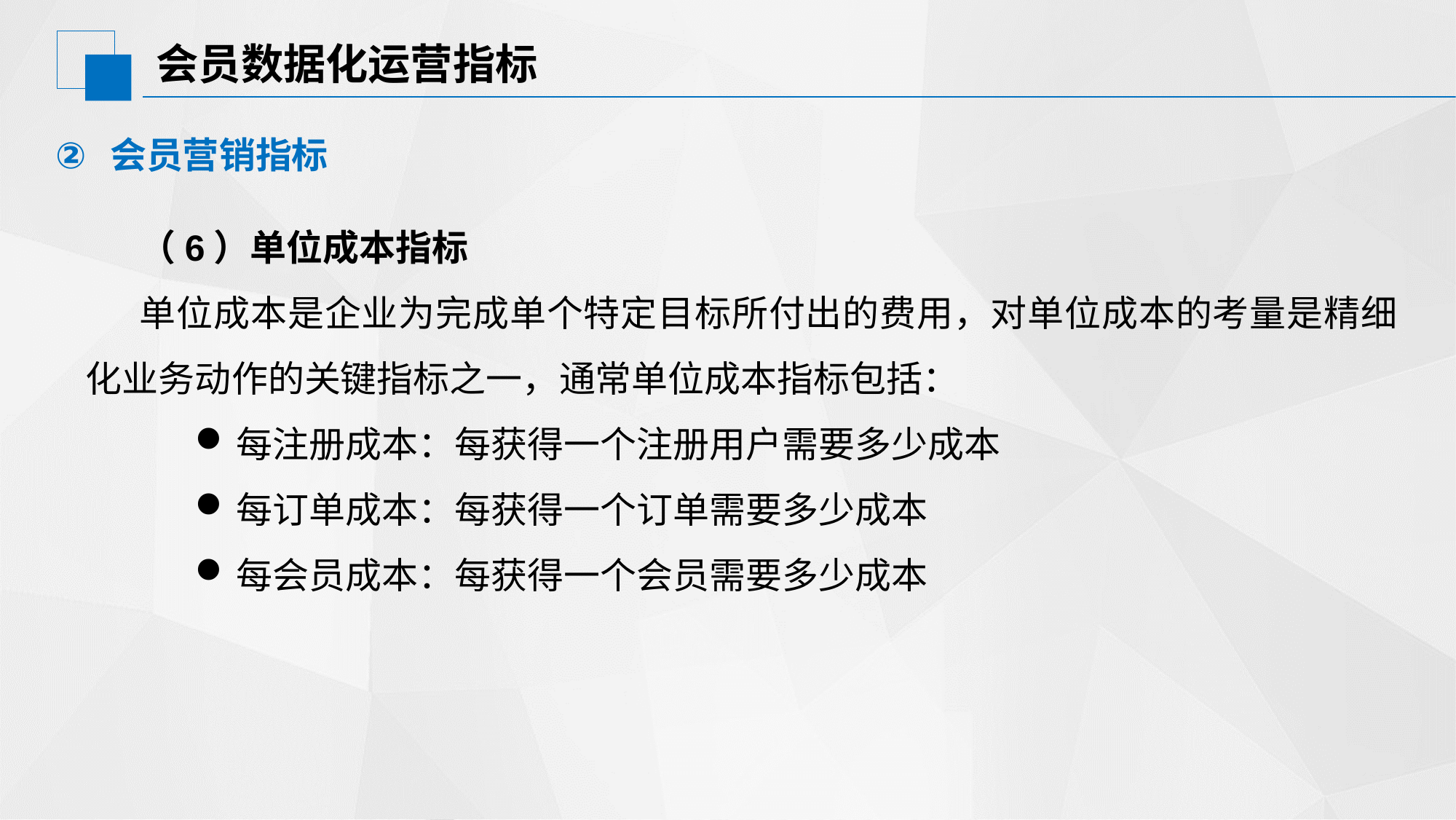

# 会员数据化运营指标
会员营销指标
（6）单位成本指标
单位成本是企业为完成单个特定目标所付出的费用，对单位成本的考量是精细化业务动作的关键指标之一，通常单位成本指标包括：
每注册成本：每获得一个注册用户需要多少成本
每订单成本：每获得一个订单需要多少成本
每会员成本：每获得一个会员需要多少成本